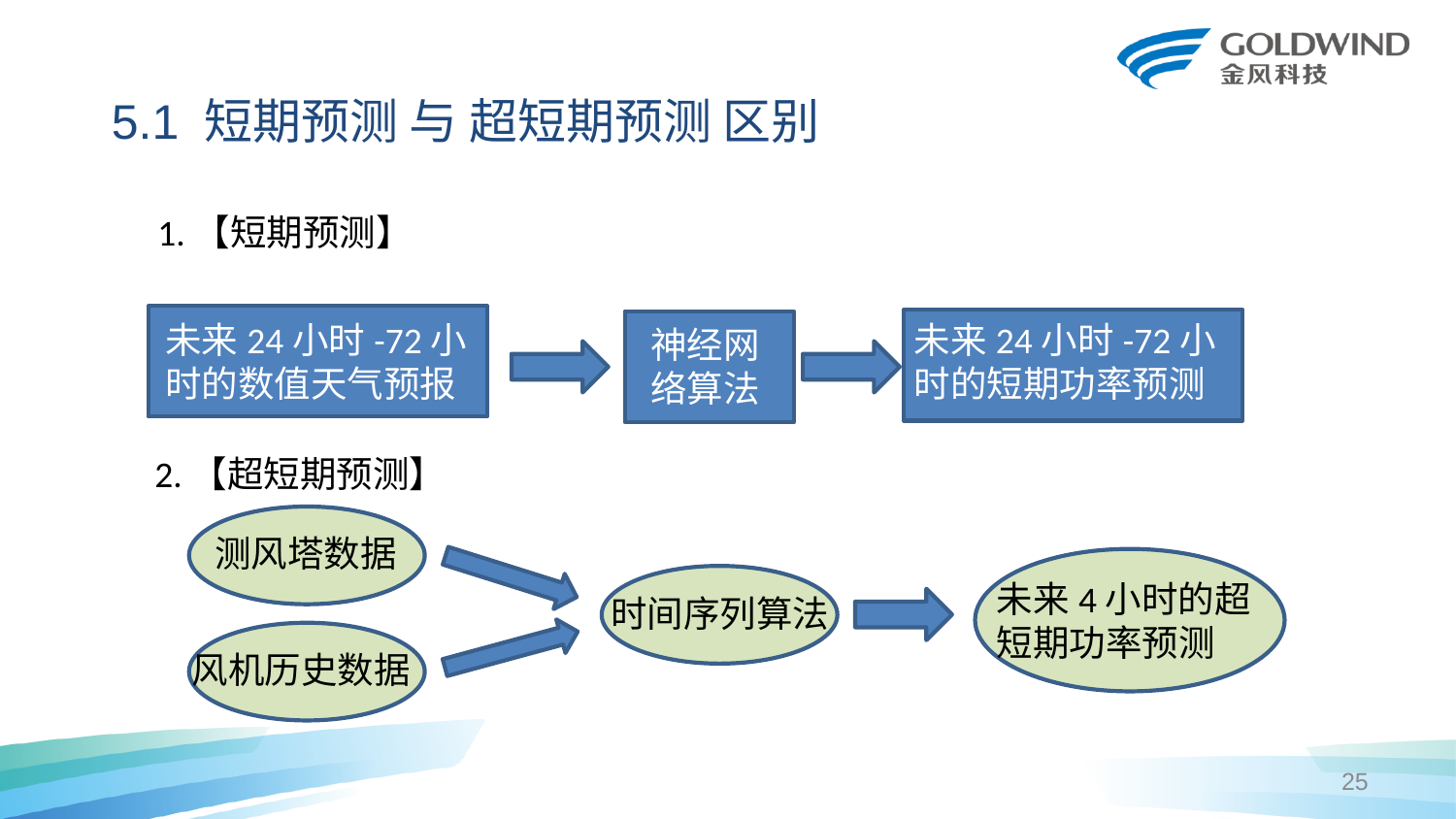

5.1 短期预测 与 超短期预测 区别
1.【短期预测】

未来24小时-72小时的数值天气预报

未来24小时-72小时的短期功率预测

神经网络算法

2.【超短期预测】

测风塔数据

未来4小时的超短期功率预测
时间序列算法

风机历史数据
25